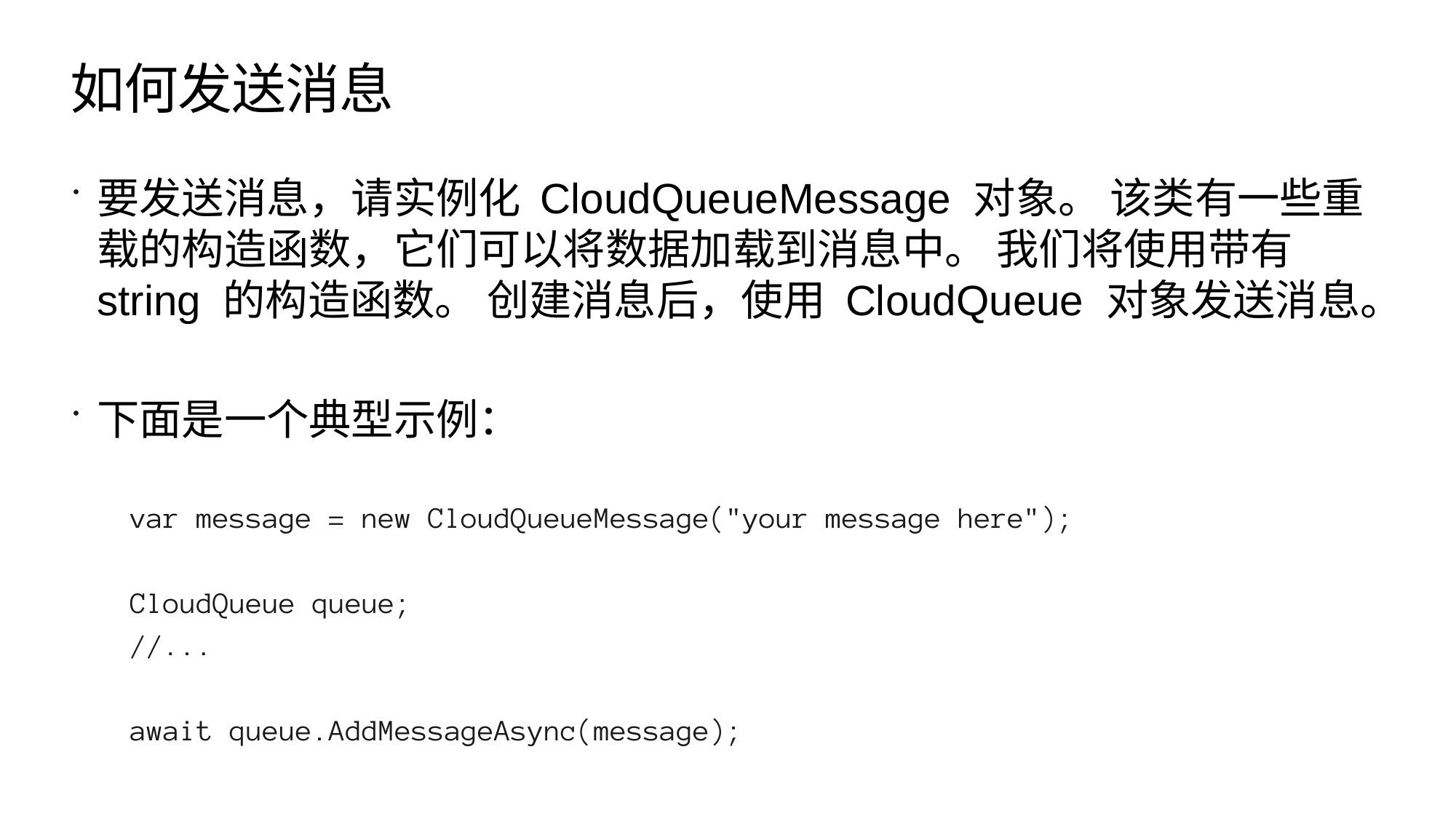

# 如何发送消息
要发送消息，请实例化 CloudQueueMessage 对象。 该类有一些重载的构造函数，它们可以将数据加载到消息中。 我们将使用带有 string 的构造函数。 创建消息后，使用 CloudQueue 对象发送消息。

下面是一个典型示例：
var message = new CloudQueueMessage("your message here");

CloudQueue queue;
//...

await queue.AddMessageAsync(message);